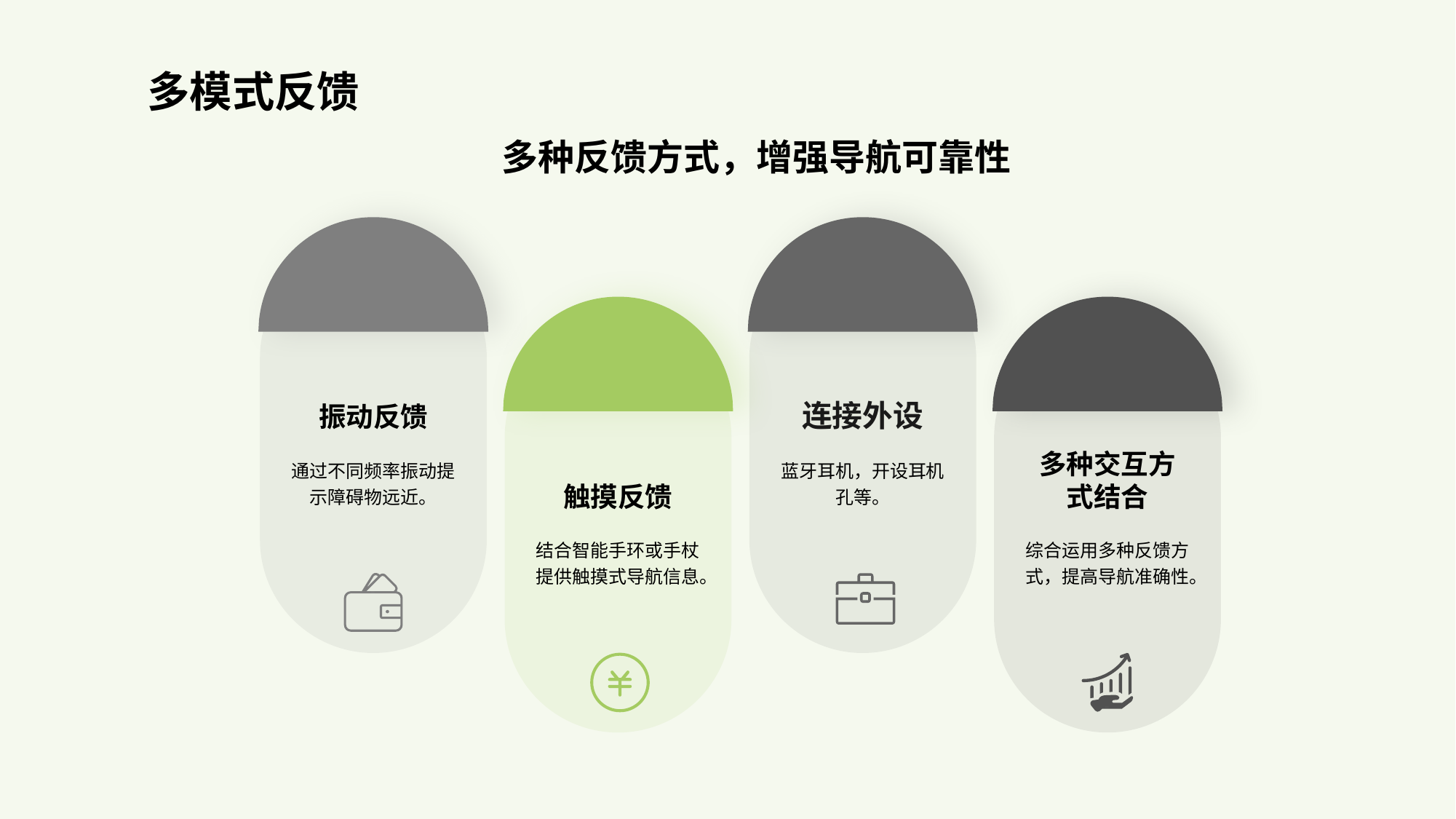

# 多模式反馈
多种反馈方式，增强导航可靠性

连接外设
蓝牙耳机，开设耳机孔等。
ere

振动反馈
通过不同频率振动提示障碍物远近。
Text here

多种交互方式结合
综合运用多种反馈方式，提高导航准确性。
Text here

触摸反馈
结合智能手环或手杖提供触摸式导航信息。
ere